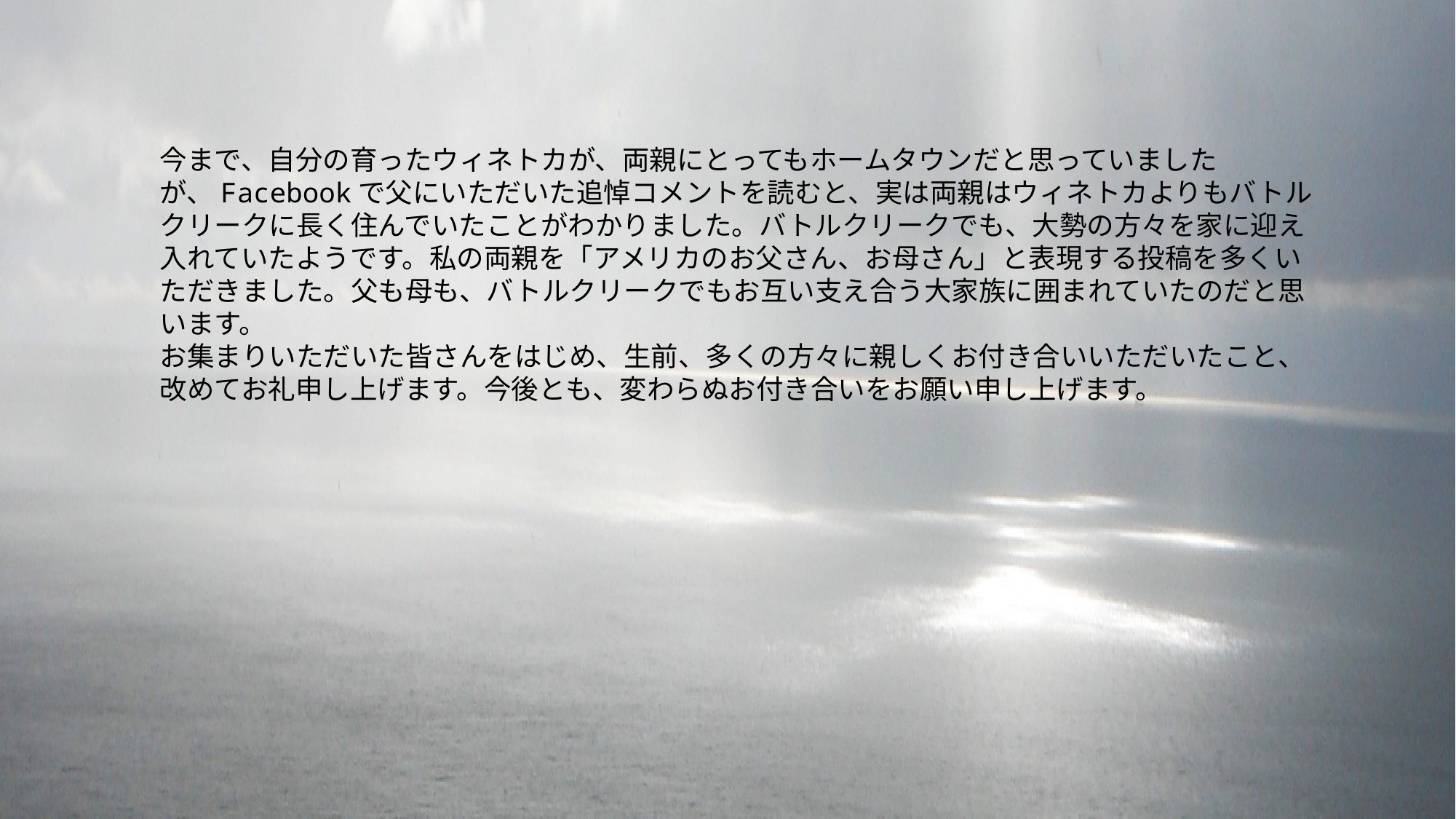

今まで、自分の育ったウィネトカが、両親にとってもホームタウンだと思っていましたが、Facebookで父にいただいた追悼コメントを読むと、実は両親はウィネトカよりもバトルクリークに長く住んでいたことがわかりました。バトルクリークでも、大勢の方々を家に迎え入れていたようです。私の両親を「アメリカのお父さん、お母さん」と表現する投稿を多くいただきました。父も母も、バトルクリークでもお互い支え合う大家族に囲まれていたのだと思います。
お集まりいただいた皆さんをはじめ、生前、多くの方々に親しくお付き合いいただいたこと、改めてお礼申し上げます。今後とも、変わらぬお付き合いをお願い申し上げます。